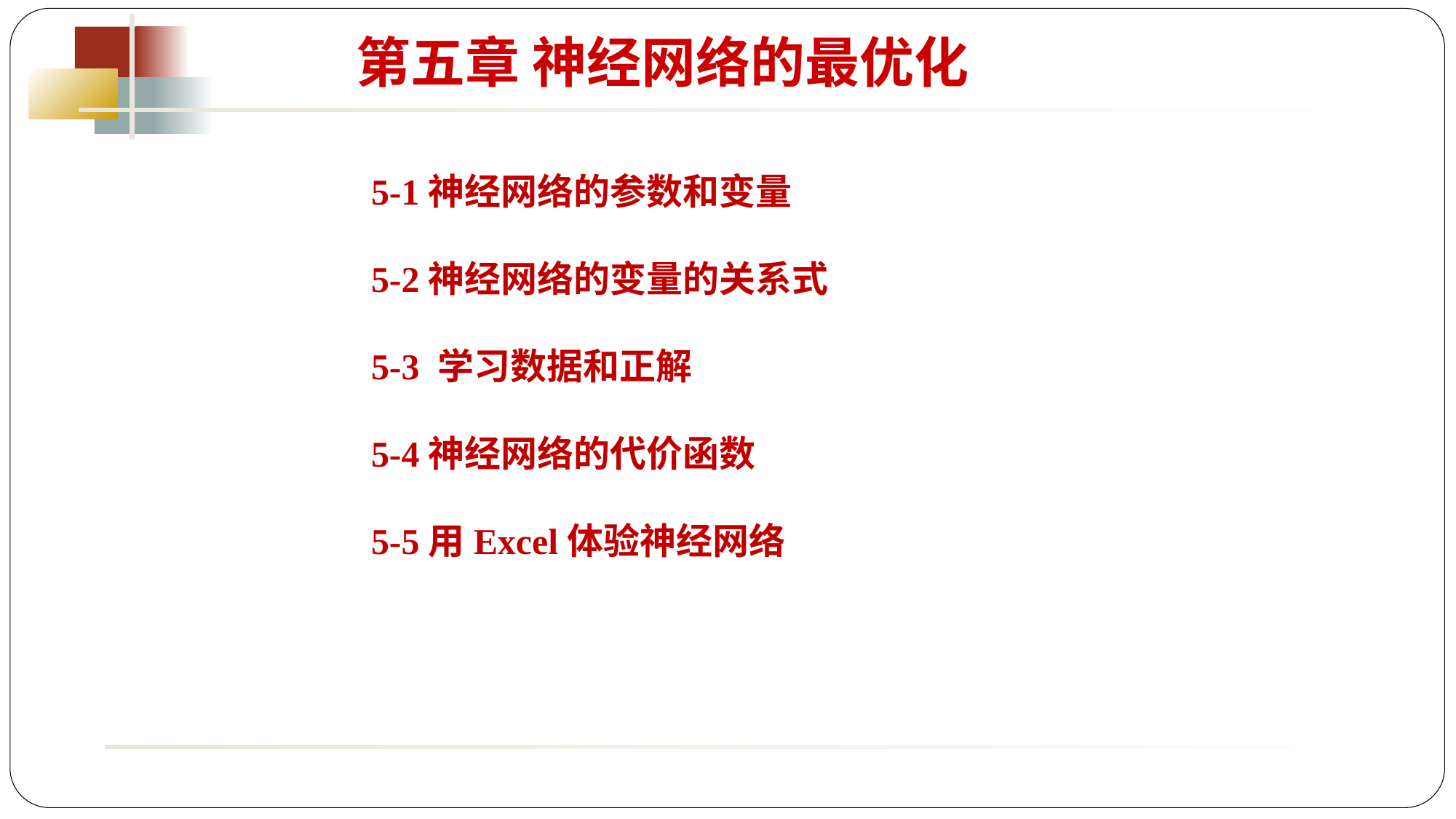

第五章 神经网络的最优化
5-1神经网络的参数和变量
5-2神经网络的变量的关系式
5-3 学习数据和正解
5-4神经网络的代价函数
5-5用Excel体验神经网络